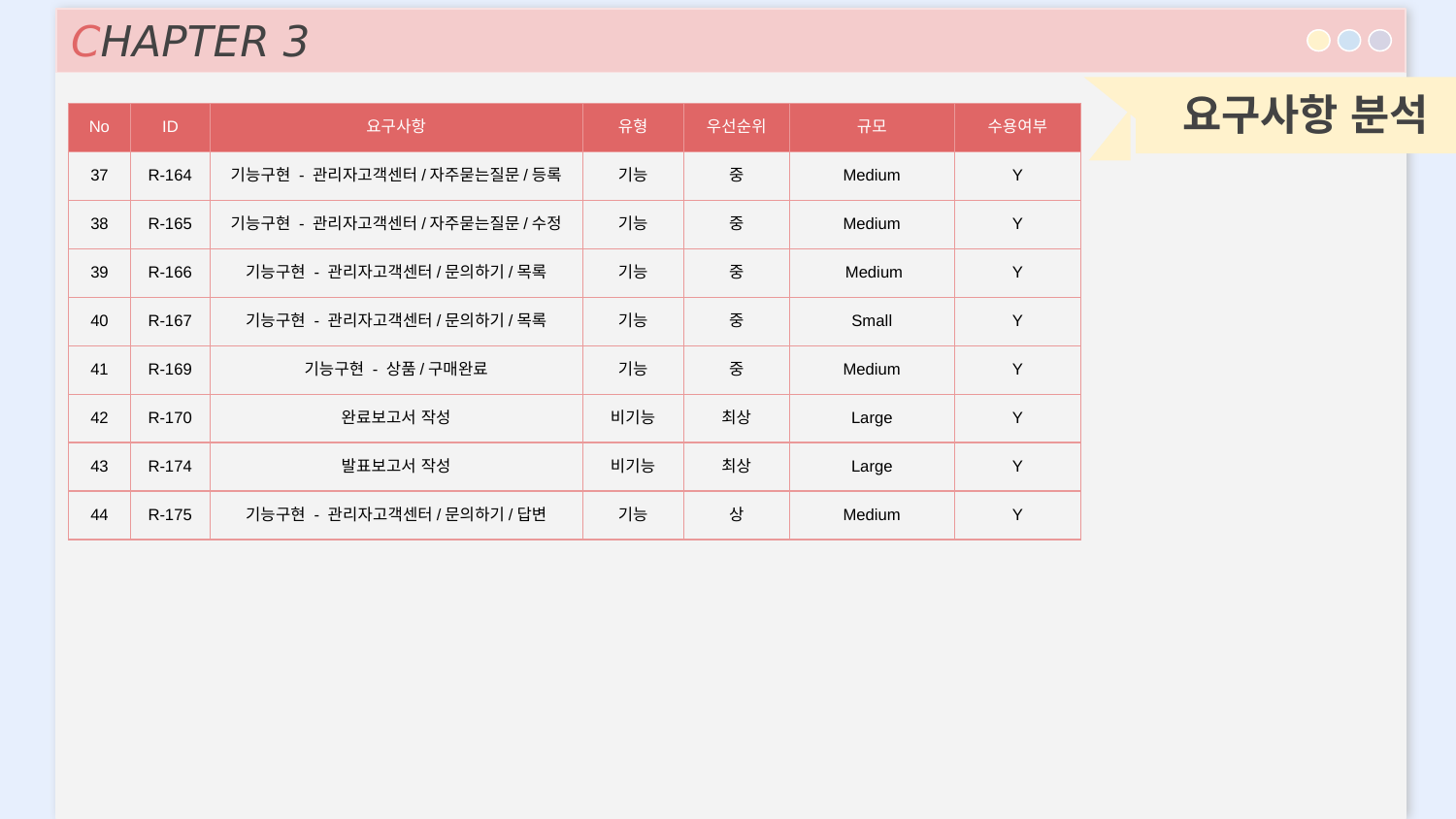

CHAPTER 3

요구사항 분석

| No | ID | 요구사항 | 유형 | 우선순위 | 규모 | 수용여부 |
| --- | --- | --- | --- | --- | --- | --- |
| 37 | R-164 | 기능구현 - 관리자고객센터/자주묻는질문/등록 | 기능 | 중 | Medium | Y |
| 38 | R-165 | 기능구현 - 관리자고객센터/자주묻는질문/수정 | 기능 | 중 | Medium | Y |
| 39 | R-166 | 기능구현 - 관리자고객센터/문의하기/목록 | 기능 | 중 | Medium | Y |
| 40 | R-167 | 기능구현 - 관리자고객센터/문의하기/목록 | 기능 | 중 | Small | Y |
| 41 | R-169 | 기능구현 - 상품/구매완료 | 기능 | 중 | Medium | Y |
| 42 | R-170 | 완료보고서 작성 | 비기능 | 최상 | Large | Y |
| 43 | R-174 | 발표보고서 작성 | 비기능 | 최상 | Large | Y |
| 44 | R-175 | 기능구현 - 관리자고객센터/문의하기/답변 | 기능 | 상 | Medium | Y |